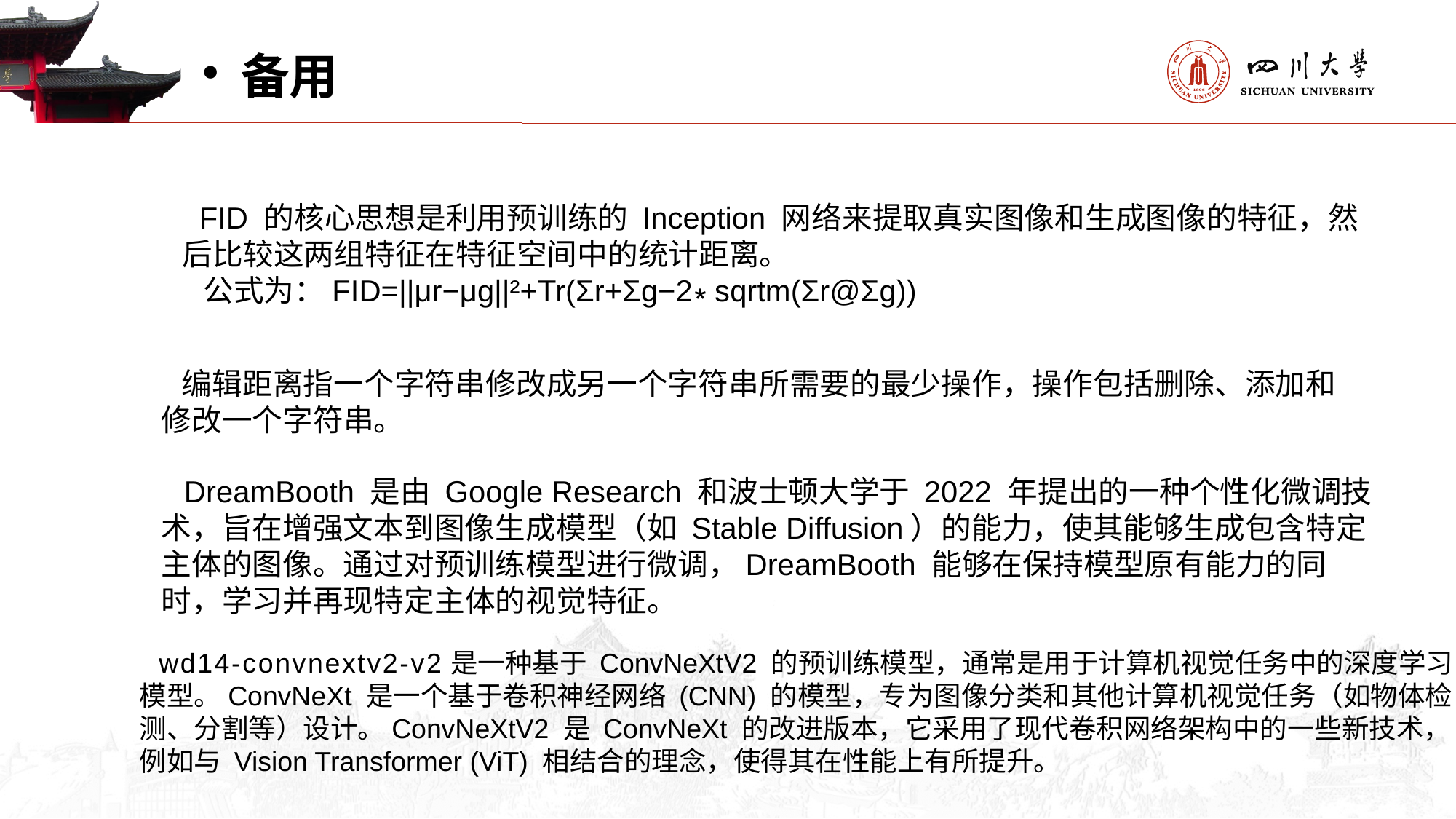

# 备用
  FID 的核心思想是利用预训练的 Inception 网络来提取真实图像和生成图像的特征，然后比较这两组特征在特征空间中的统计距离。
  公式为：FID=||μr−μg||²+Tr(Σr+Σg−2∗sqrtm(Σr@Σg))

  编辑距离指一个字符串修改成另一个字符串所需要的最少操作，操作包括删除、添加和修改一个字符串。
   DreamBooth 是由 Google Research 和波士顿大学于 2022 年提出的一种个性化微调技术，旨在增强文本到图像生成模型（如 Stable Diffusion）的能力，使其能够生成包含特定主体的图像。​通过对预训练模型进行微调，DreamBooth 能够在保持模型原有能力的同时，学习并再现特定主体的视觉特征。

  wd14-convnextv2-v2是一种基于 ConvNeXtV2 的预训练模型，通常是用于计算机视觉任务中的深度学习模型。ConvNeXt 是一个基于卷积神经网络 (CNN) 的模型，专为图像分类和其他计算机视觉任务（如物体检测、分割等）设计。ConvNeXtV2 是 ConvNeXt 的改进版本，它采用了现代卷积网络架构中的一些新技术，例如与 Vision Transformer (ViT) 相结合的理念，使得其在性能上有所提升。